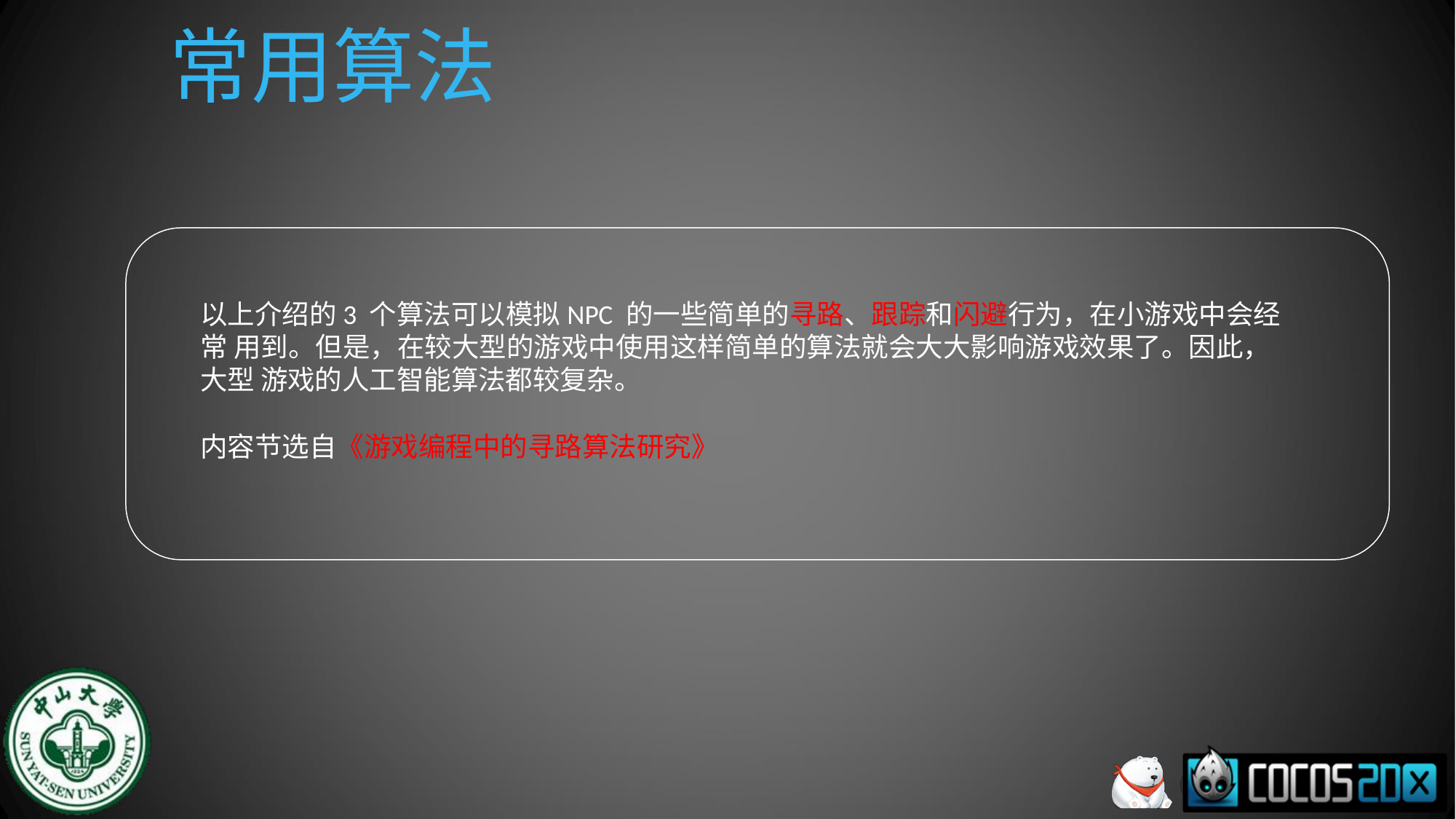

# 常用算法

以上介绍的3 个算法可以模拟NPC 的一些简单的寻路、跟踪和闪避行为，在小游戏中会经常 用到。但是，在较大型的游戏中使用这样简单的算法就会大大影响游戏效果了。因此，大型 游戏的人工智能算法都较复杂。

内容节选自《游戏编程中的寻路算法研究》